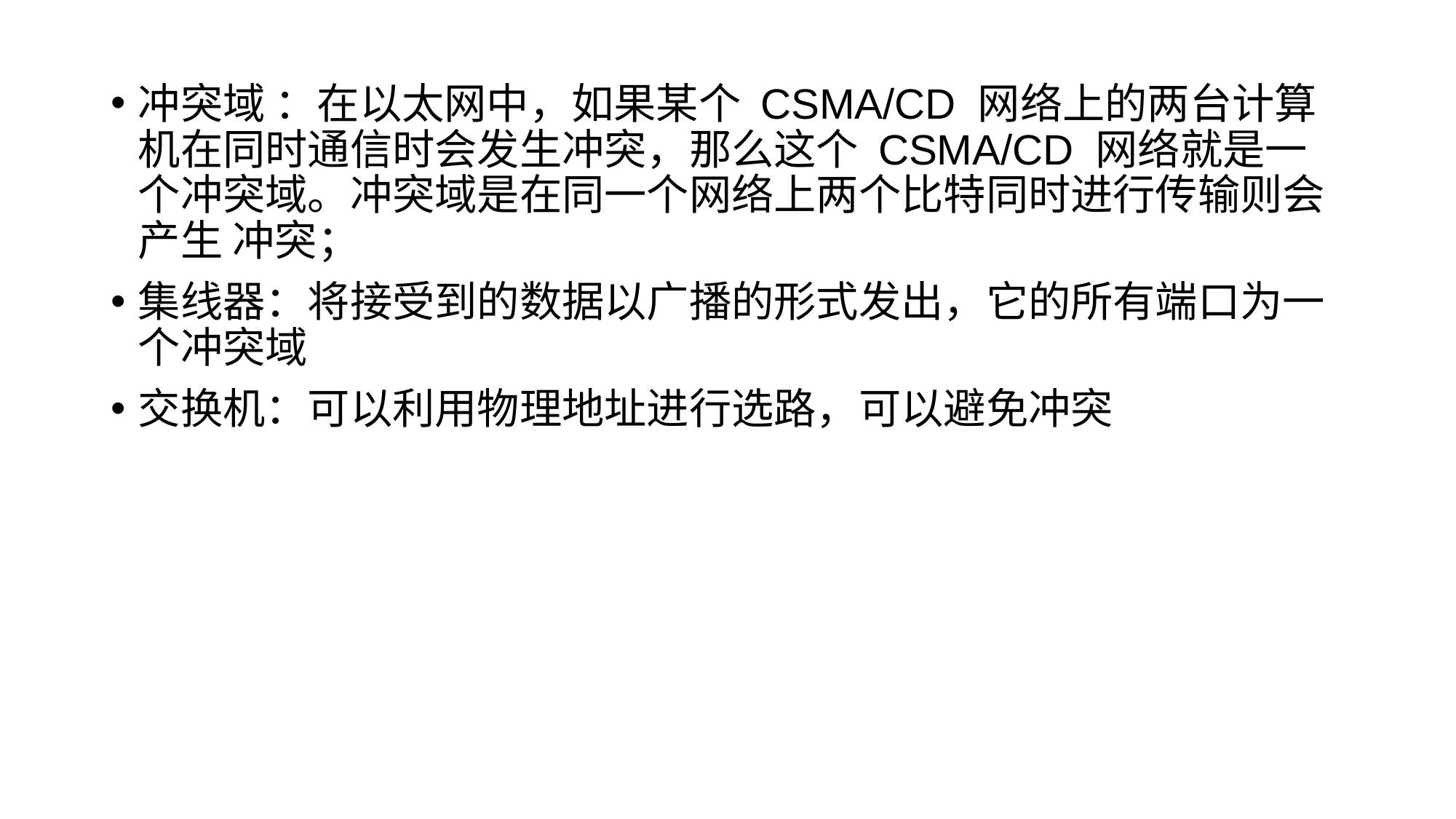

冲突域 ：在以太⽹中，如果某个 CSMA/CD ⽹络上的两台计算机在同时通信时会发⽣冲突，那么这个 CSMA/CD ⽹络就是⼀个冲突域。冲突域是在同⼀个⽹络上两个⽐特同时进⾏传输则会产⽣ 冲突；
集线器：将接受到的数据以⼴播的形式发出，它的所有端⼝为⼀个冲突域
交换机：可以利⽤物理地址进⾏选路，可以避免冲突